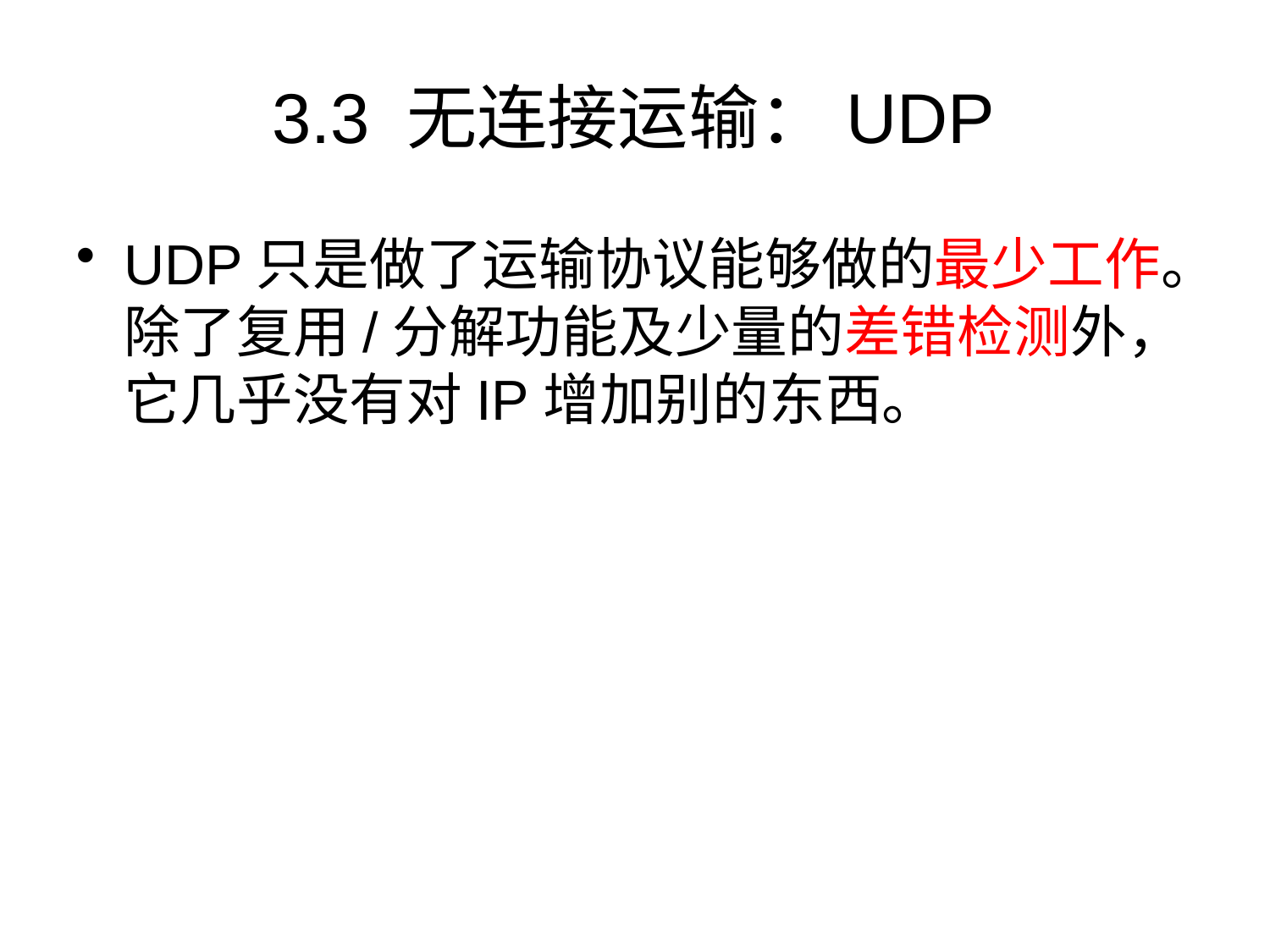

# 3.3 无连接运输：UDP
UDP只是做了运输协议能够做的最少工作。除了复用/分解功能及少量的差错检测外，它几乎没有对IP增加别的东西。